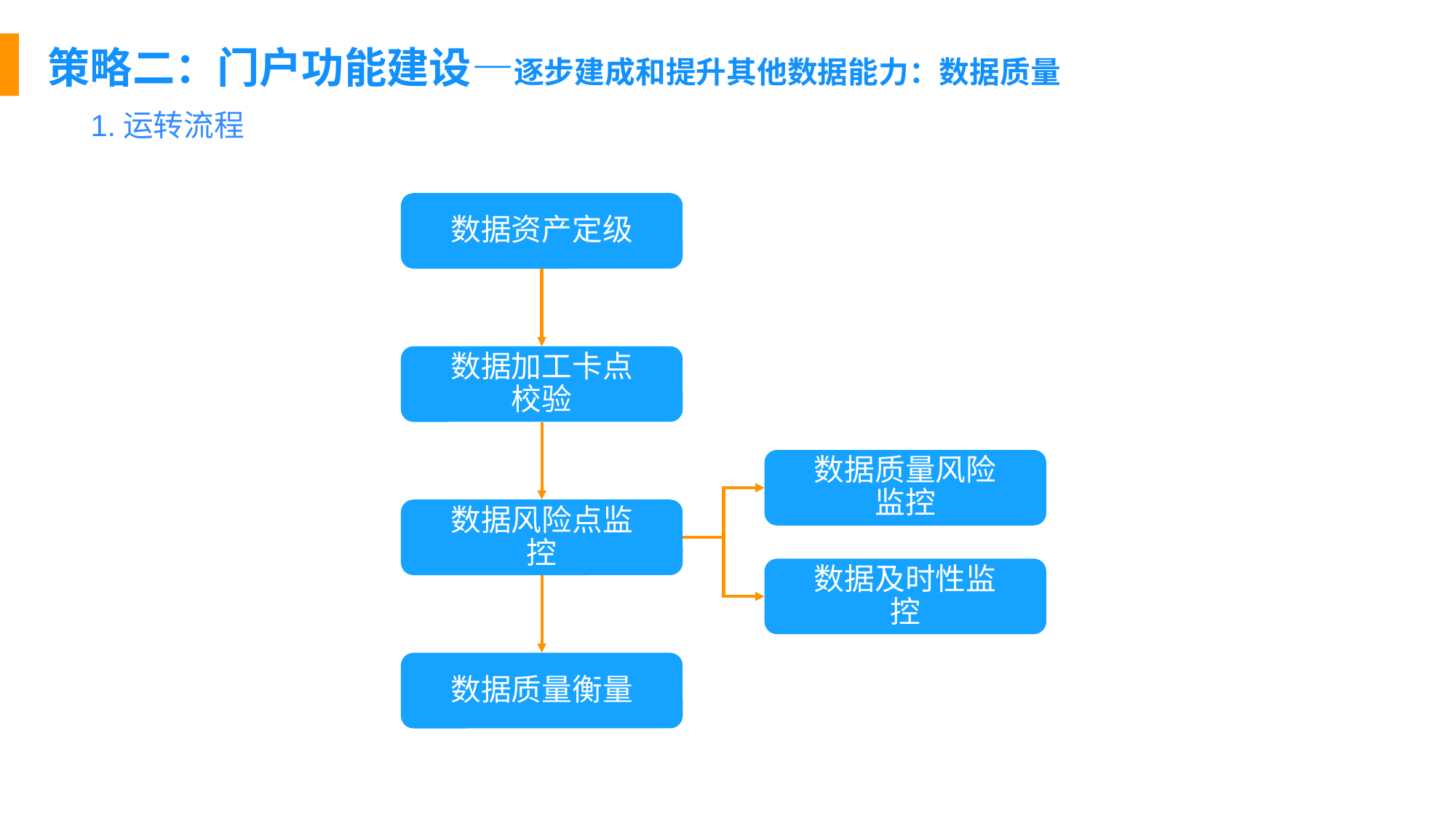

策略二：门户功能建设—逐步建成和提升其他数据能力：数据质量
1.运转流程
数据资产定级
数据加工卡点校验
数据质量风险监控
数据风险点监控
数据及时性监控
数据质量衡量